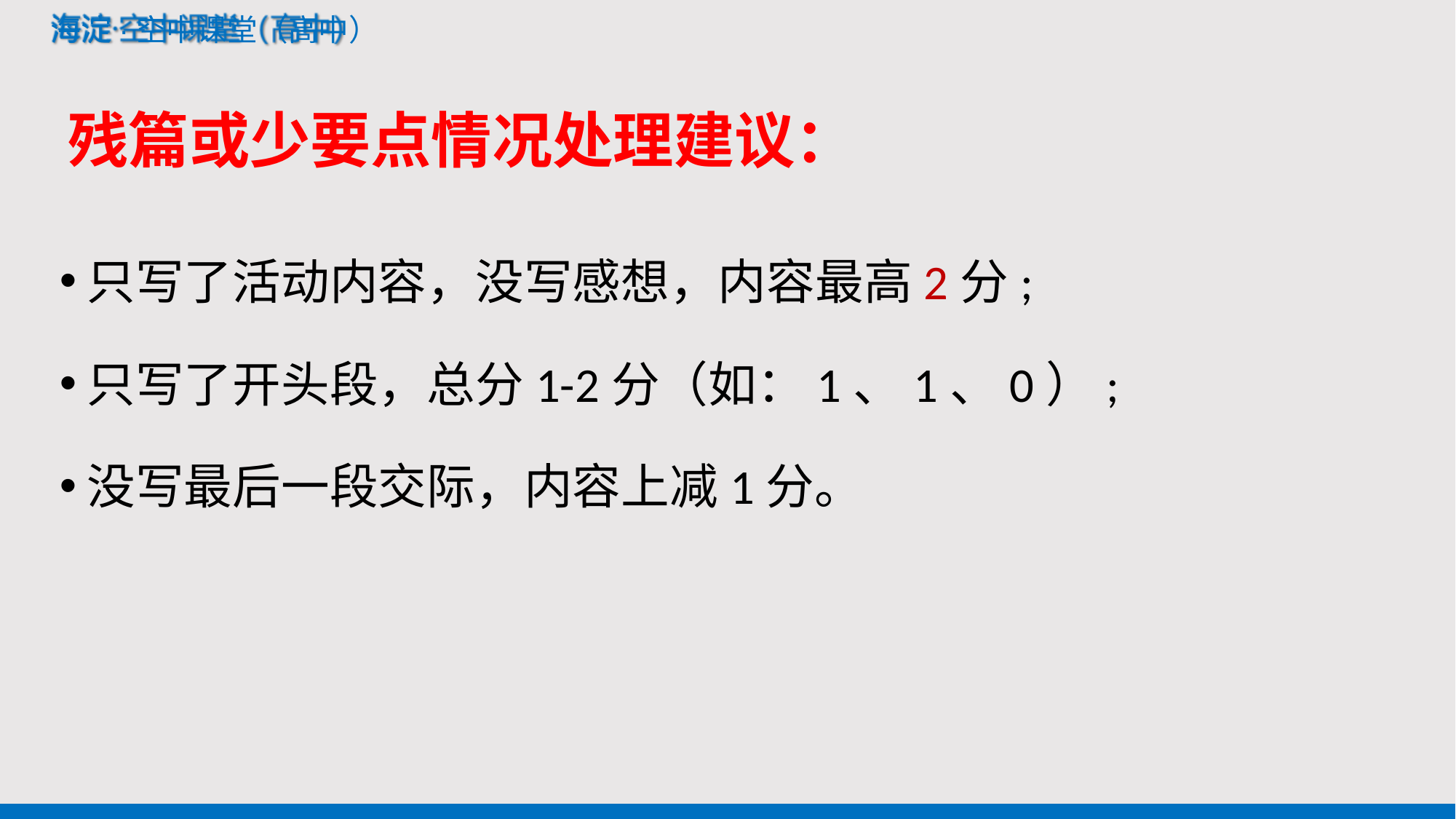

残篇或少要点情况处理建议：

只写了活动内容，没写感想，内容最高2分;
只写了开头段，总分1-2分（如：1、1、0）;
没写最后一段交际，内容上减1分。